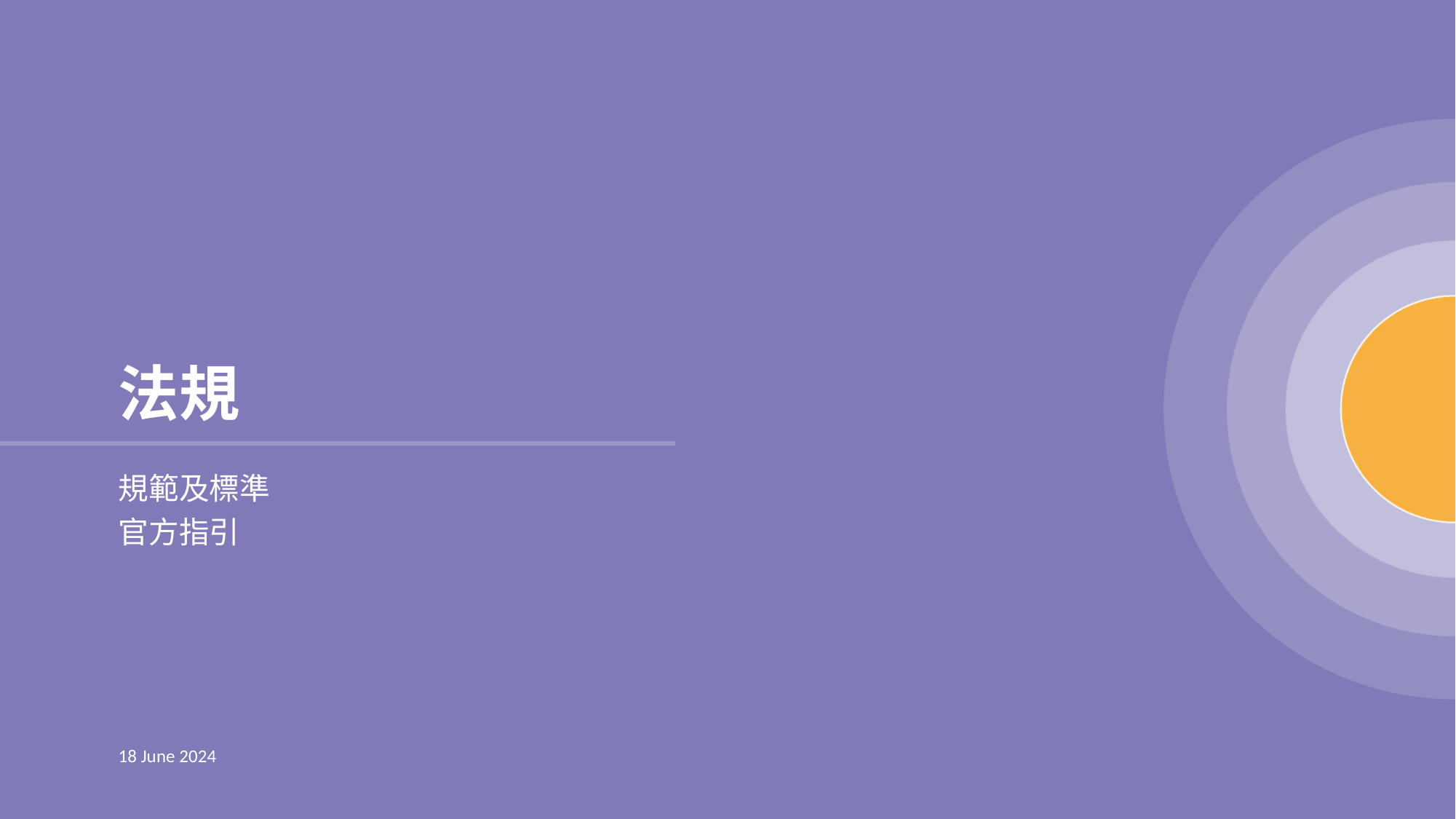

法規
# 規範及標準 官方指引
18 June 2024